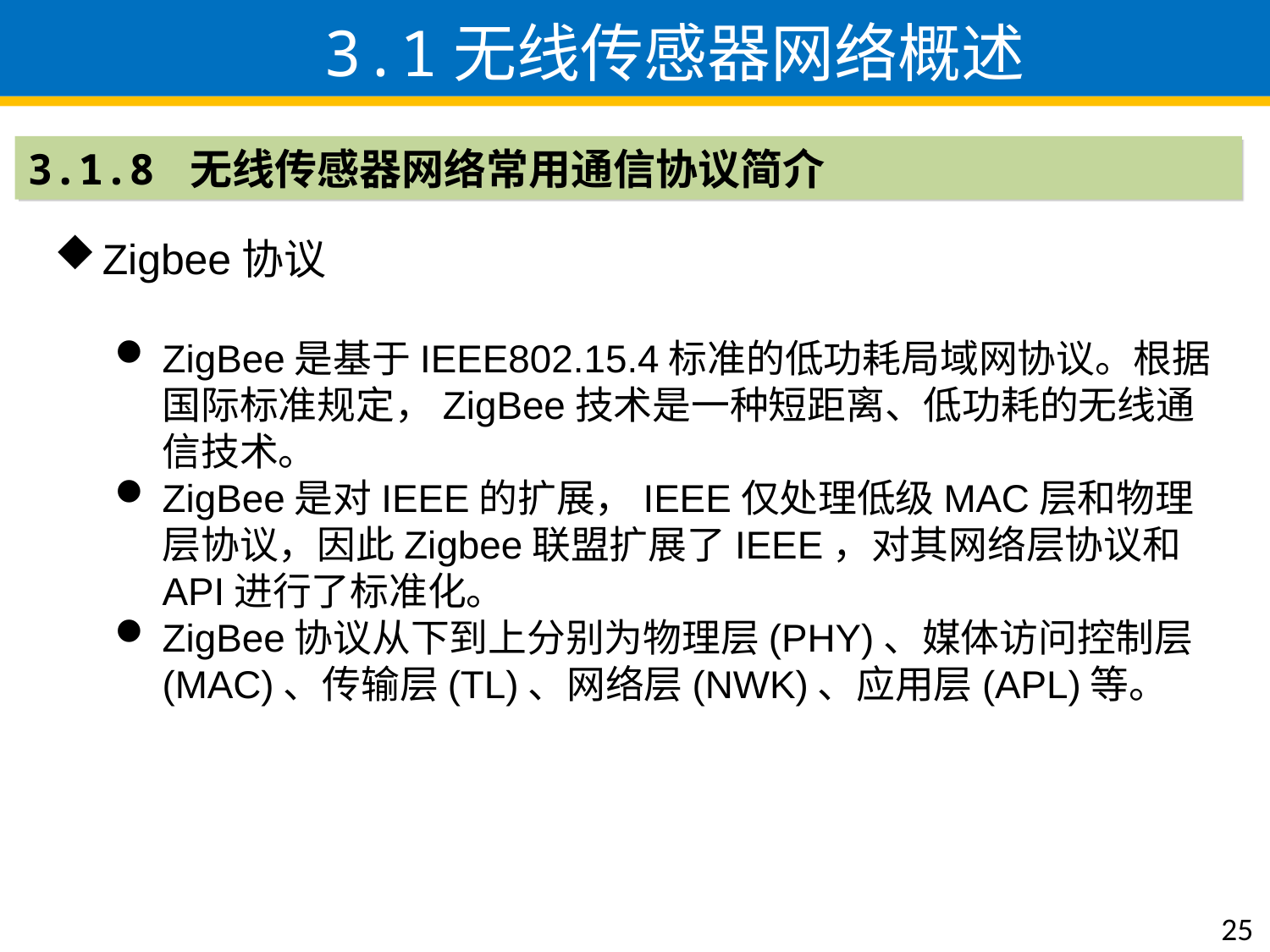

3.1无线传感器网络概述
3.1.8 无线传感器网络常用通信协议简介
Zigbee协议

ZigBee是基于IEEE802.15.4标准的低功耗局域网协议。根据国际标准规定，ZigBee技术是一种短距离、低功耗的无线通信技术。
ZigBee是对IEEE的扩展，IEEE仅处理低级MAC层和物理层协议，因此Zigbee联盟扩展了IEEE，对其网络层协议和API进行了标准化。
ZigBee协议从下到上分别为物理层(PHY)、媒体访问控制层(MAC)、传输层(TL)、网络层(NWK)、应用层(APL)等。
25